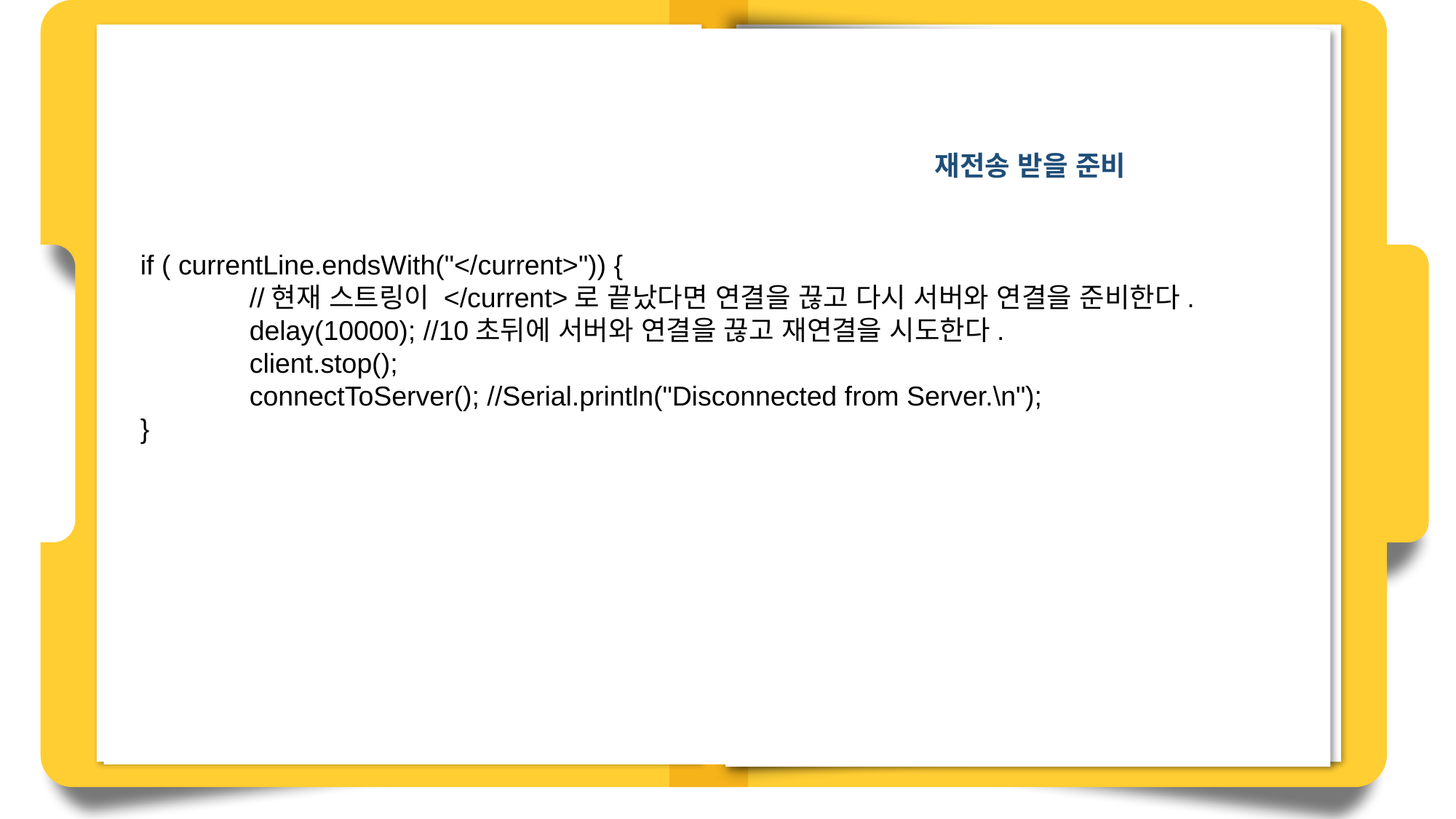

재전송 받을 준비
if ( currentLine.endsWith("</current>")) {
	//현재 스트링이 </current>로 끝났다면 연결을 끊고 다시 서버와 연결을 준비한다.
	delay(10000); //10초뒤에 서버와 연결을 끊고 재연결을 시도한다.
	client.stop();
	connectToServer(); //Serial.println("Disconnected from Server.\n");
}